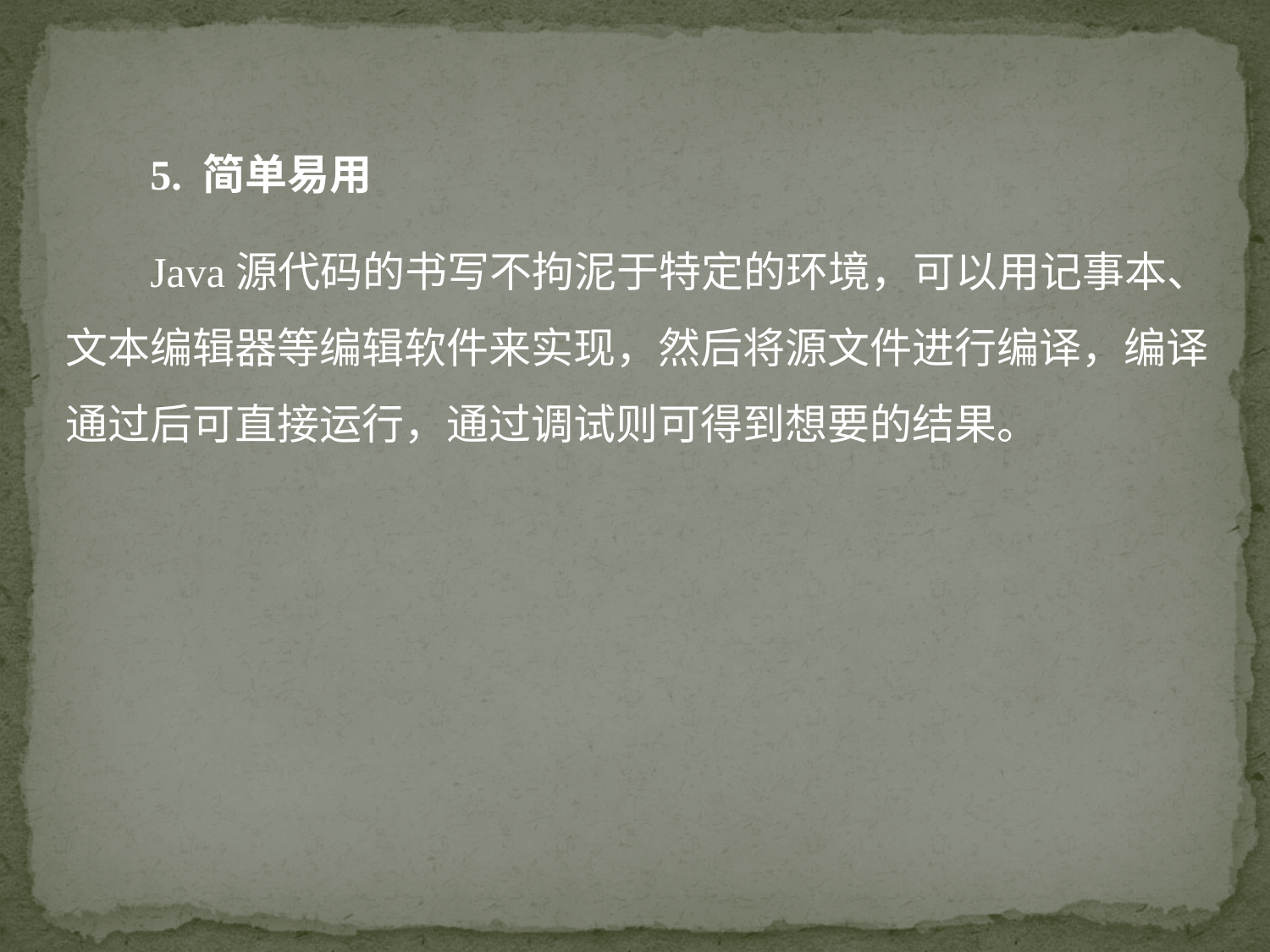

5. 简单易用
        Java源代码的书写不拘泥于特定的环境，可以用记事本、文本编辑器等编辑软件来实现，然后将源文件进行编译，编译通过后可直接运行，通过调试则可得到想要的结果。